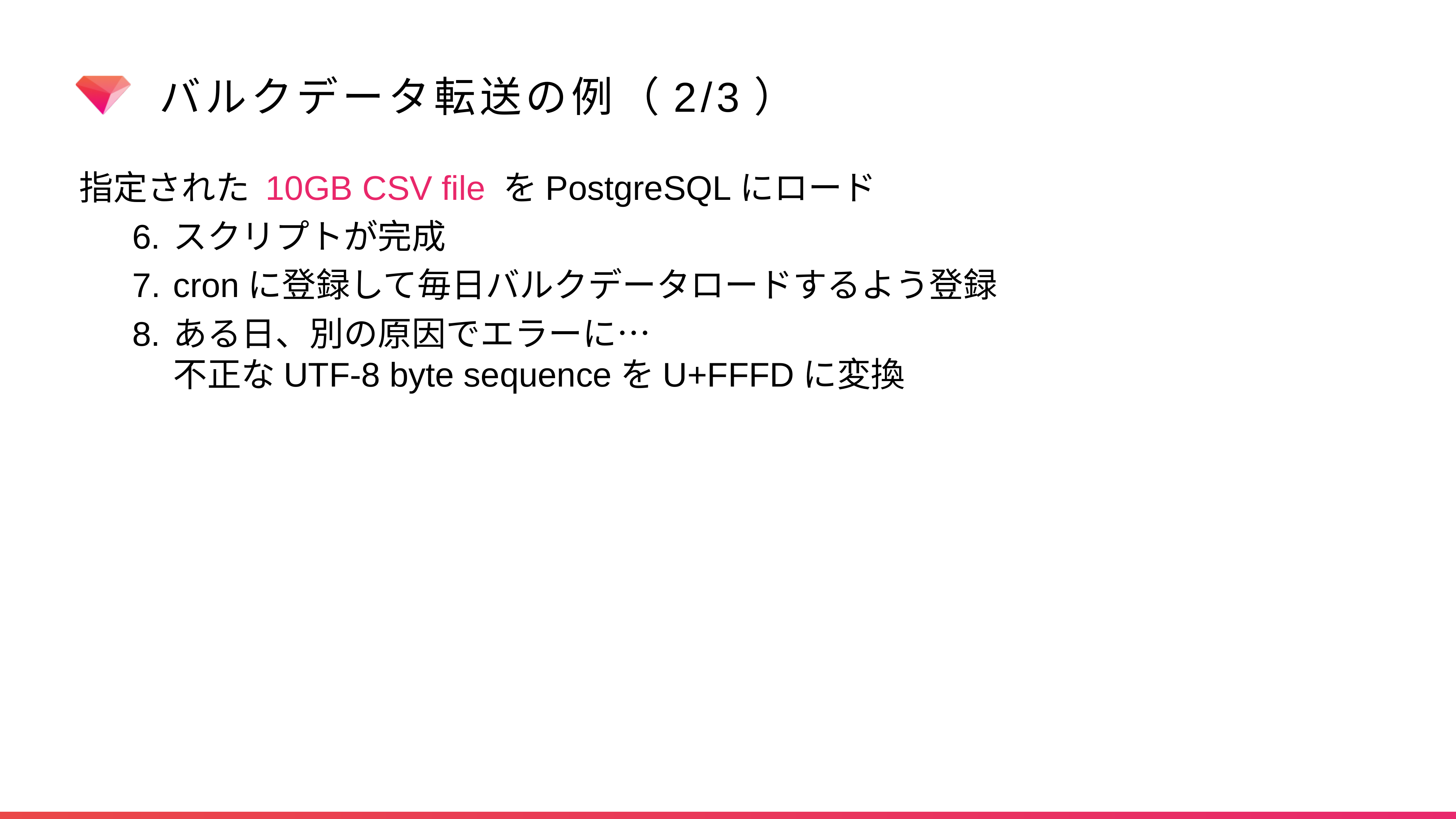

# バルクデータ転送の例（2/3）
指定された 10GB CSV file をPostgreSQLにロード
スクリプトが完成
cronに登録して毎日バルクデータロードするよう登録
ある日、別の原因でエラーに…
不正なUTF-8 byte sequenceをU+FFFDに変換
27